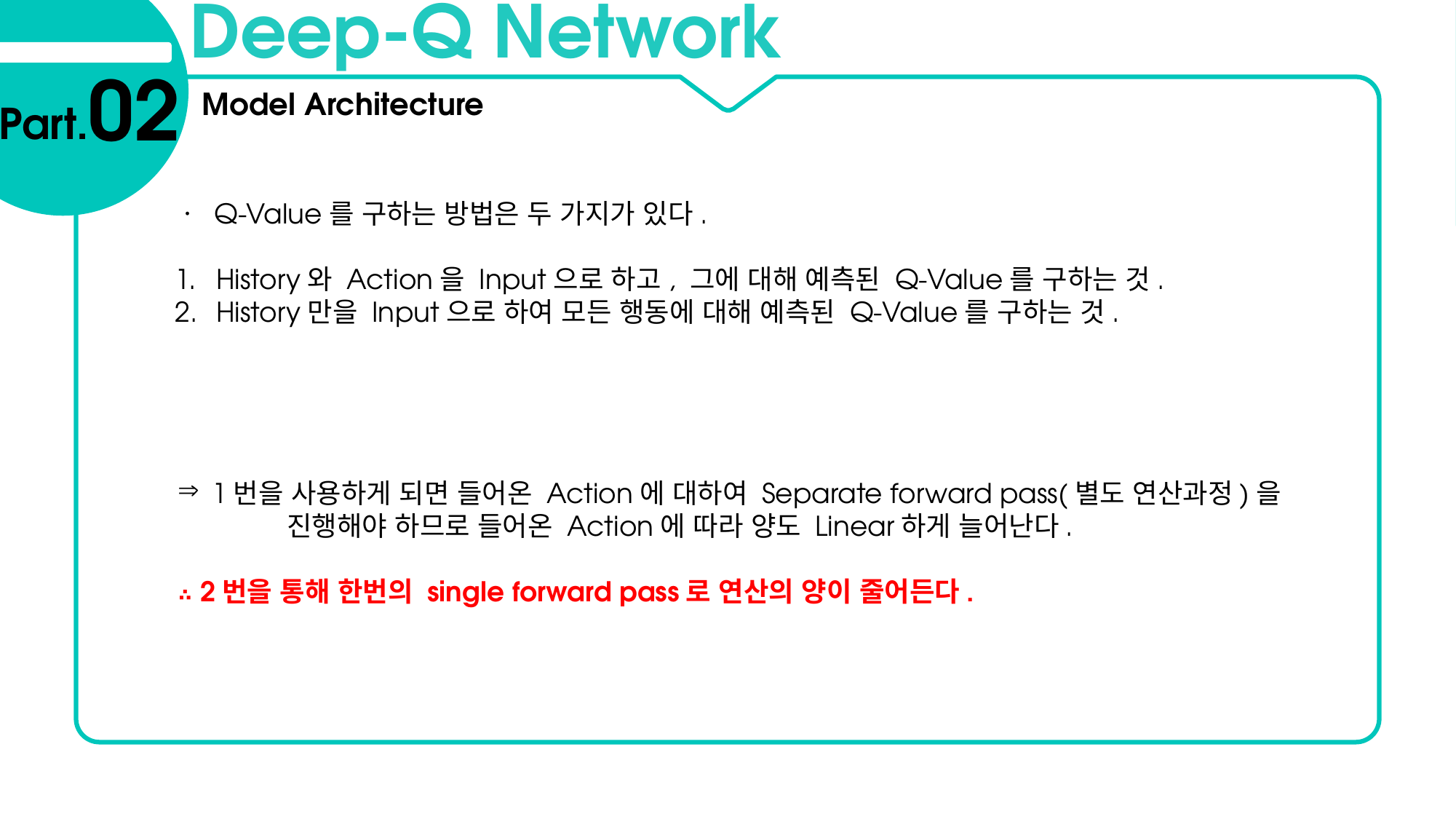

Deep-Q Network

02

Model Architecture
Part.
ㆍ Q-Value를 구하는 방법은 두 가지가 있다.

History와 Action을 Input으로 하고, 그에 대해 예측된 Q-Value를 구하는 것.
History만을 Input으로 하여 모든 행동에 대해 예측된 Q-Value를 구하는 것.
1번을 사용하게 되면 들어온 Action에 대하여 Separate forward pass(별도 연산과정)을
	진행해야 하므로 들어온 Action에 따라 양도 Linear하게 늘어난다.

∴ 2번을 통해 한번의 single forward pass로 연산의 양이 줄어든다.